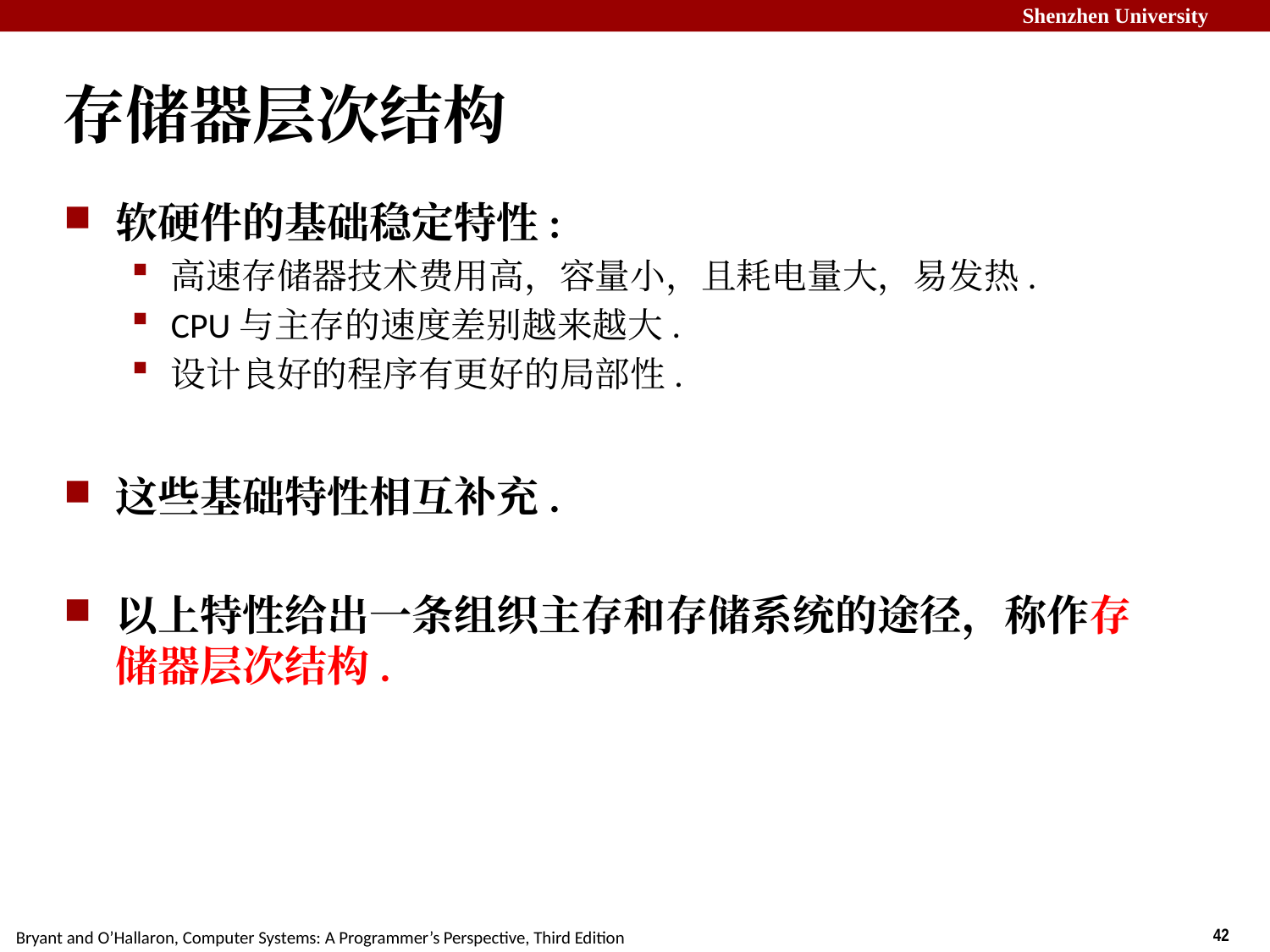

# 存储器层次结构
软硬件的基础稳定特性:
高速存储器技术费用高，容量小，且耗电量大，易发热.
CPU与主存的速度差别越来越大.
设计良好的程序有更好的局部性.

这些基础特性相互补充.

以上特性给出一条组织主存和存储系统的途径，称作存储器层次结构.